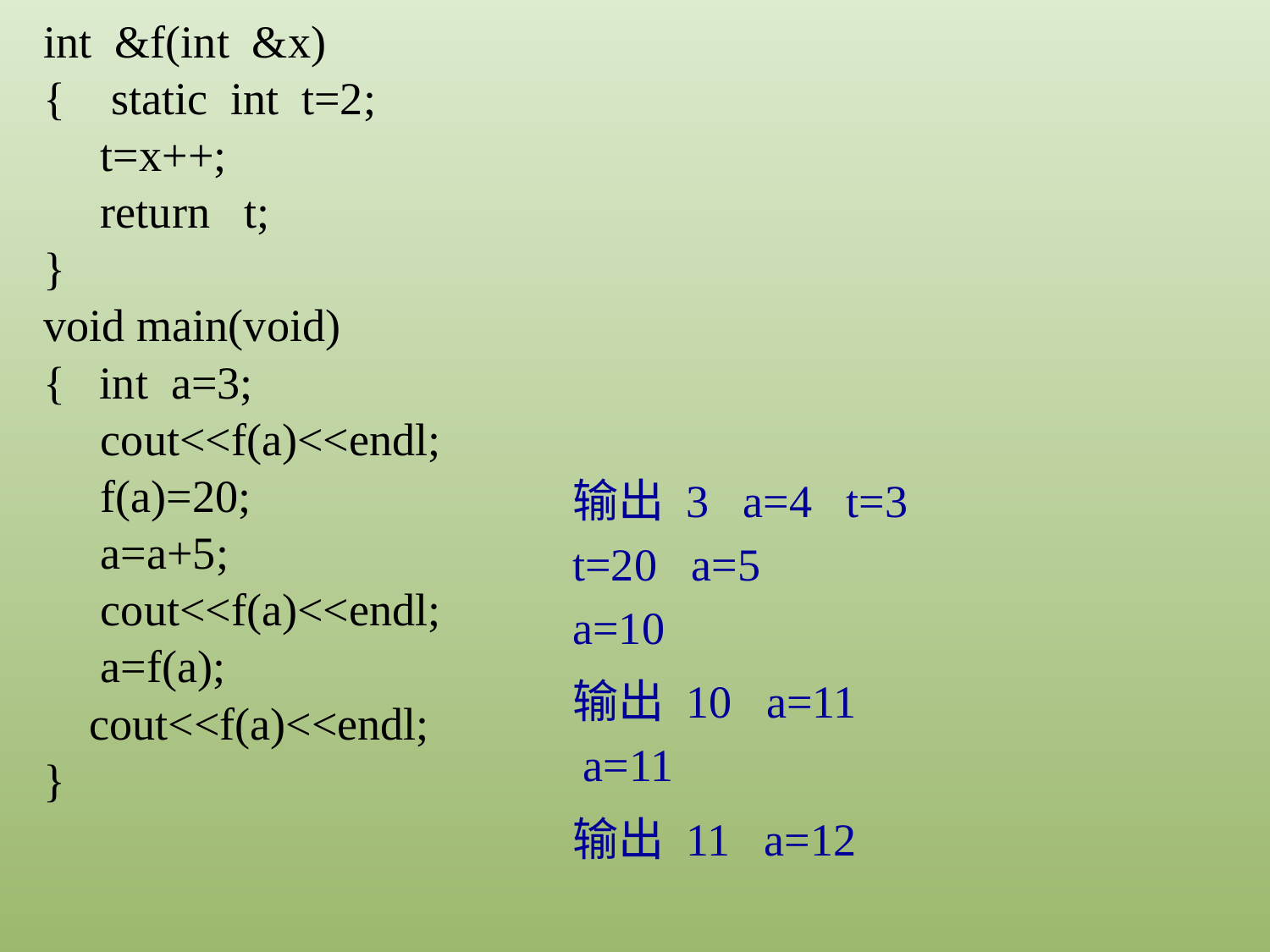

int  &f(int  &x)
{    static  int  t=2;
     t=x++;
     return   t;
}
void main(void)
{   int  a=3;
     cout<<f(a)<<endl;
     f(a)=20;
     a=a+5;
     cout<<f(a)<<endl;
     a=f(a);
    cout<<f(a)<<endl;
}
输出 3   a=4   t=3
t=20   a=5
a=10
输出 10   a=11
a=11
输出 11   a=12
560